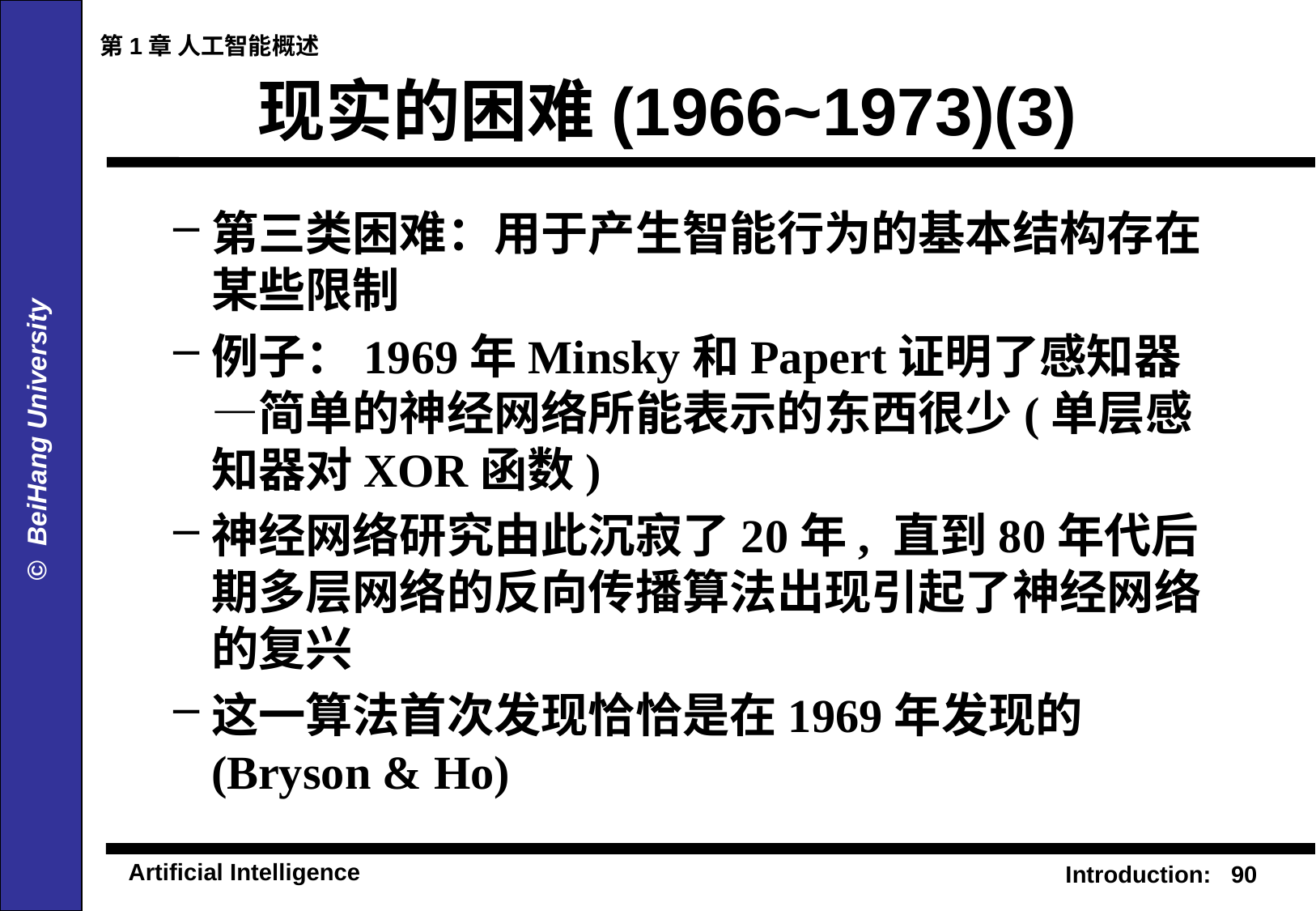

第1章 人工智能概述
# 现实的困难(1966~1973)(3)
第三类困难：用于产生智能行为的基本结构存在某些限制
例子：1969年Minsky和Papert证明了感知器—简单的神经网络所能表示的东西很少(单层感知器对XOR函数)
神经网络研究由此沉寂了20年, 直到80年代后期多层网络的反向传播算法出现引起了神经网络的复兴
这一算法首次发现恰恰是在1969年发现的(Bryson & Ho)